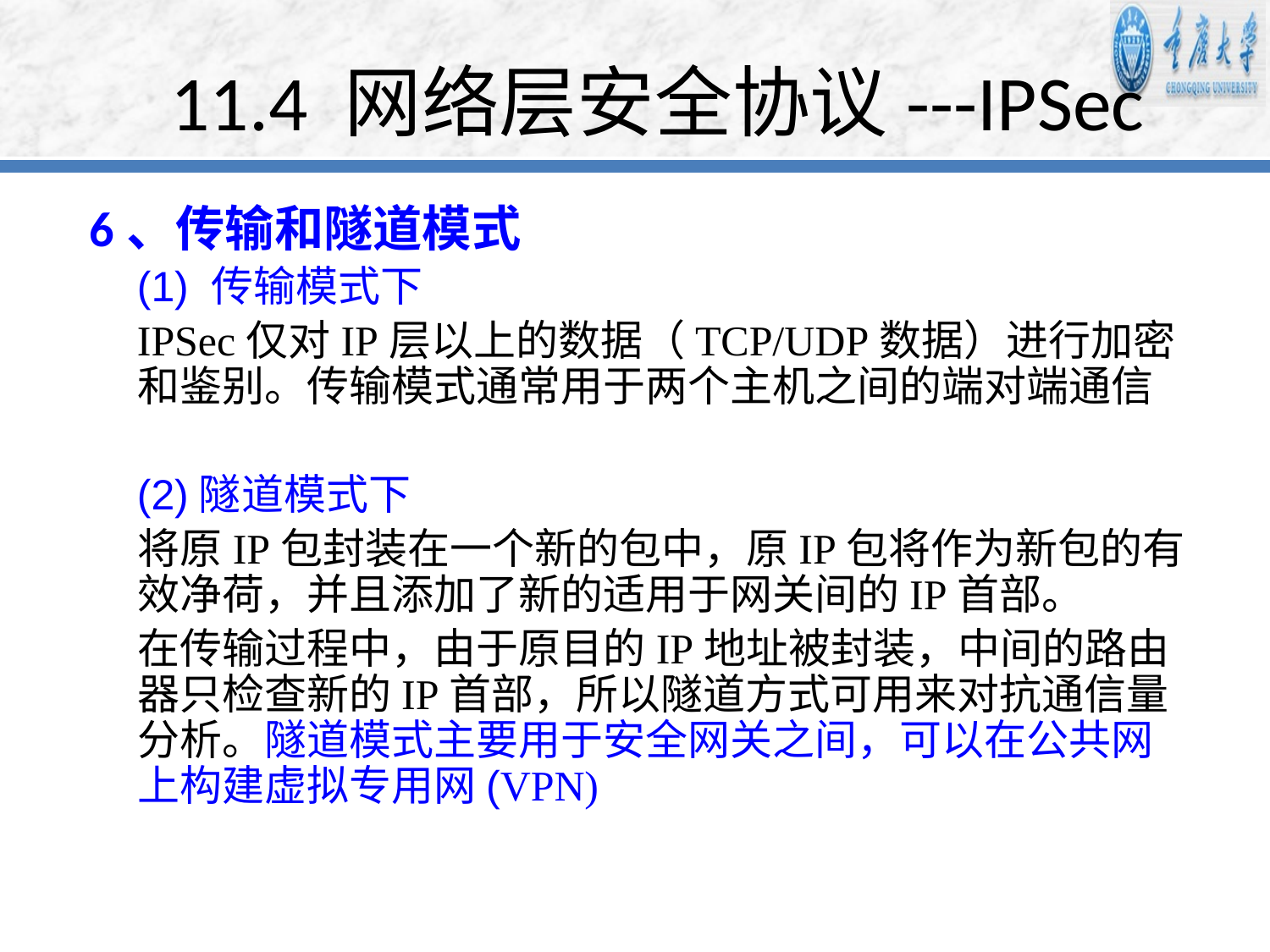

# 11.4 网络层安全协议---IPSec
6、传输和隧道模式
    (1) 传输模式下
    IPSec仅对IP层以上的数据（TCP/UDP数据）进行加密和鉴别。传输模式通常用于两个主机之间的端对端通信

    (2)隧道模式下
    将原IP包封装在一个新的包中，原IP包将作为新包的有效净荷，并且添加了新的适用于网关间的IP首部。
    在传输过程中，由于原目的IP地址被封装，中间的路由器只检查新的IP首部，所以隧道方式可用来对抗通信量分析。隧道模式主要用于安全网关之间，可以在公共网上构建虚拟专用网(VPN)